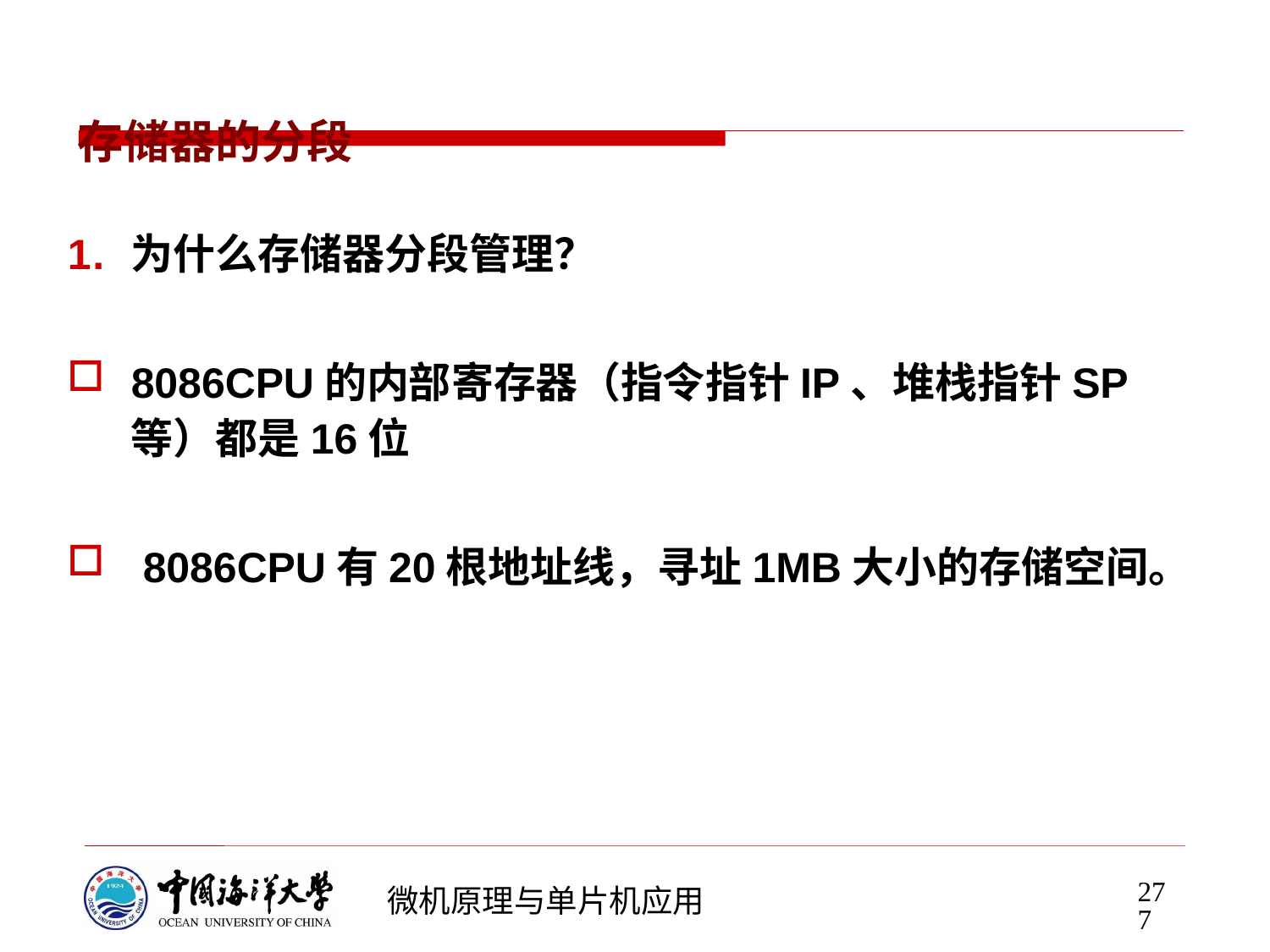

# 存储器的分段
为什么存储器分段管理？

8086CPU的内部寄存器（指令指针IP、堆栈指针SP等）都是16位

 8086CPU有20根地址线，寻址1MB大小的存储空间。
277